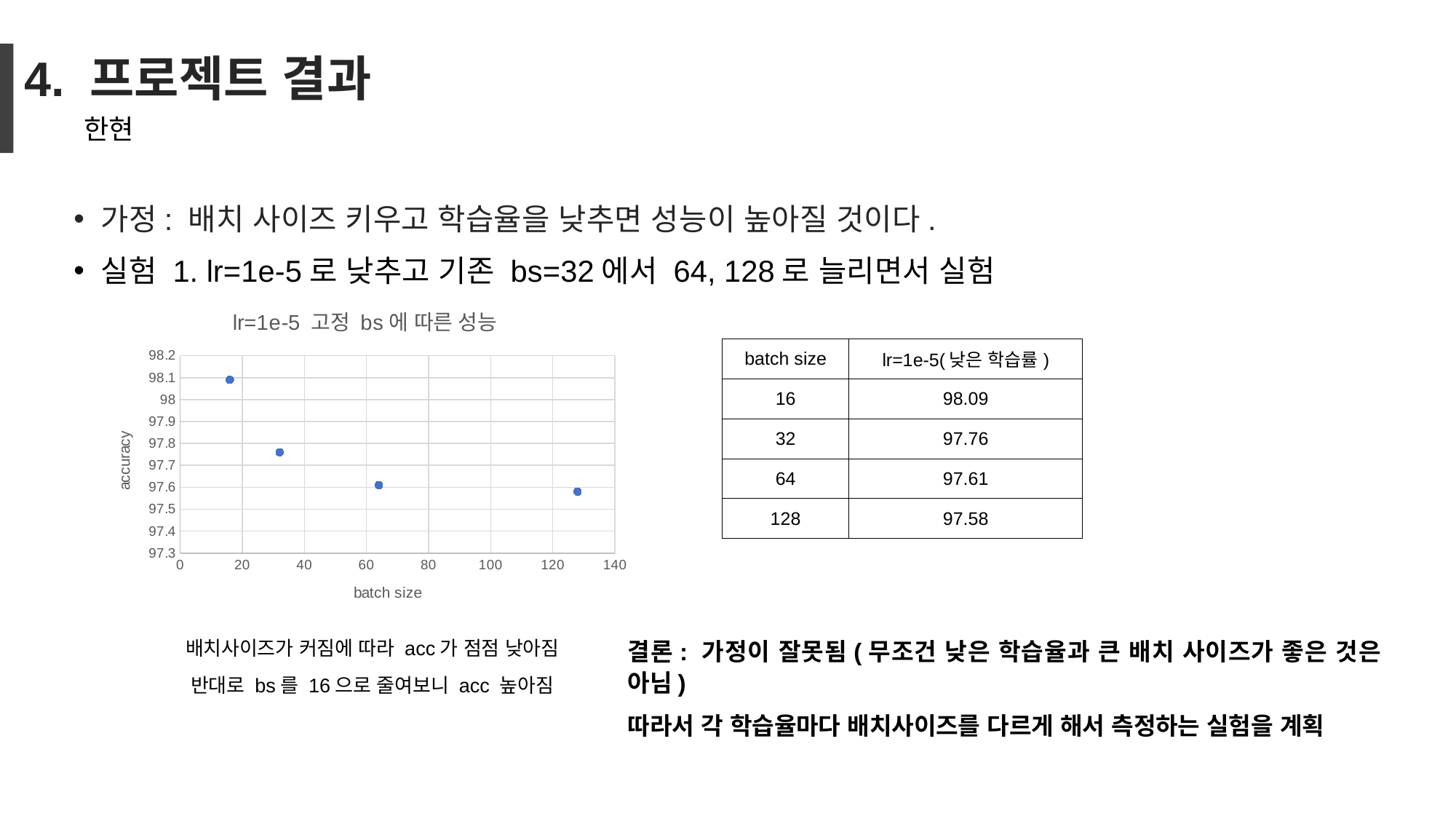

# 4. 프로젝트 결과
한현

가정: 배치 사이즈 키우고 학습율을 낮추면 성능이 높아질 것이다.
실험 1. lr=1e-5로 낮추고 기존 bs=32에서 64, 128로 늘리면서 실험

### Chart: lr=1e-5 고정 bs에 따른 성능

| Category | lr=1e-5 |
|---|---|
| batch size | lr=1e-5(낮은 학습률) |
| --- | --- |
| 16 | 98.09 |
| 32 | 97.76 |
| 64 | 97.61 |
| 128 | 97.58 |
배치사이즈가 커짐에 따라 acc가 점점 낮아짐
반대로 bs를 16으로 줄여보니 acc 높아짐
결론: 가정이 잘못됨(무조건 낮은 학습율과 큰 배치 사이즈가 좋은 것은 아님)
따라서 각 학습율마다 배치사이즈를 다르게 해서 측정하는 실험을 계획